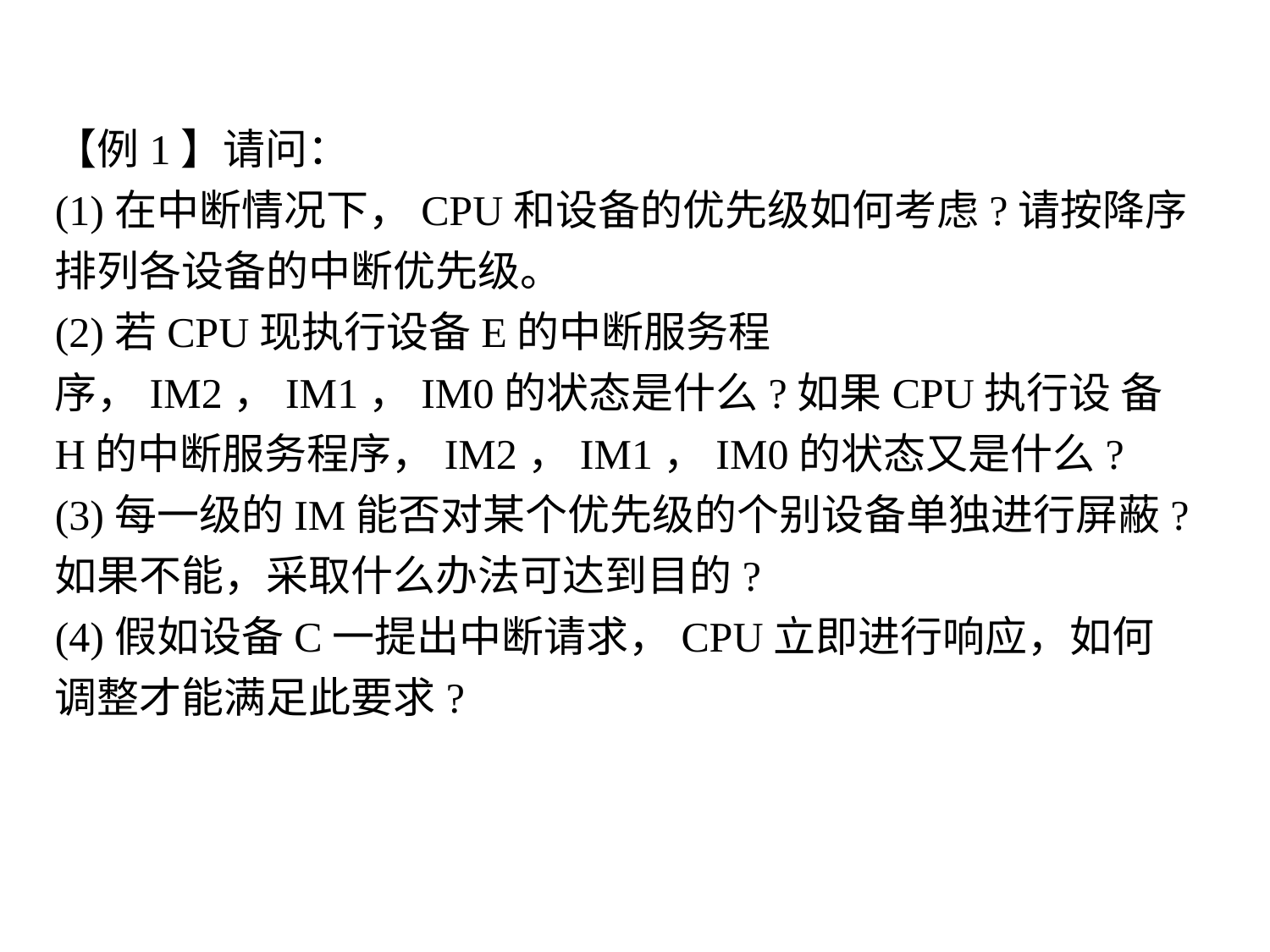

【例1】请问：
(1)在中断情况下，CPU和设备的优先级如何考虑?请按降序排列各设备的中断优先级。
(2)若CPU现执行设备E的中断服务程序，IM2，IM1，IM0的状态是什么?如果CPU执行设 备H的中断服务程序，IM2，IM1，IM0的状态又是什么?
(3)每一级的IM能否对某个优先级的个别设备单独进行屏蔽?如果不能，采取什么办法可达到目的?
(4)假如设备C一提出中断请求，CPU立即进行响应，如何调整才能满足此要求?